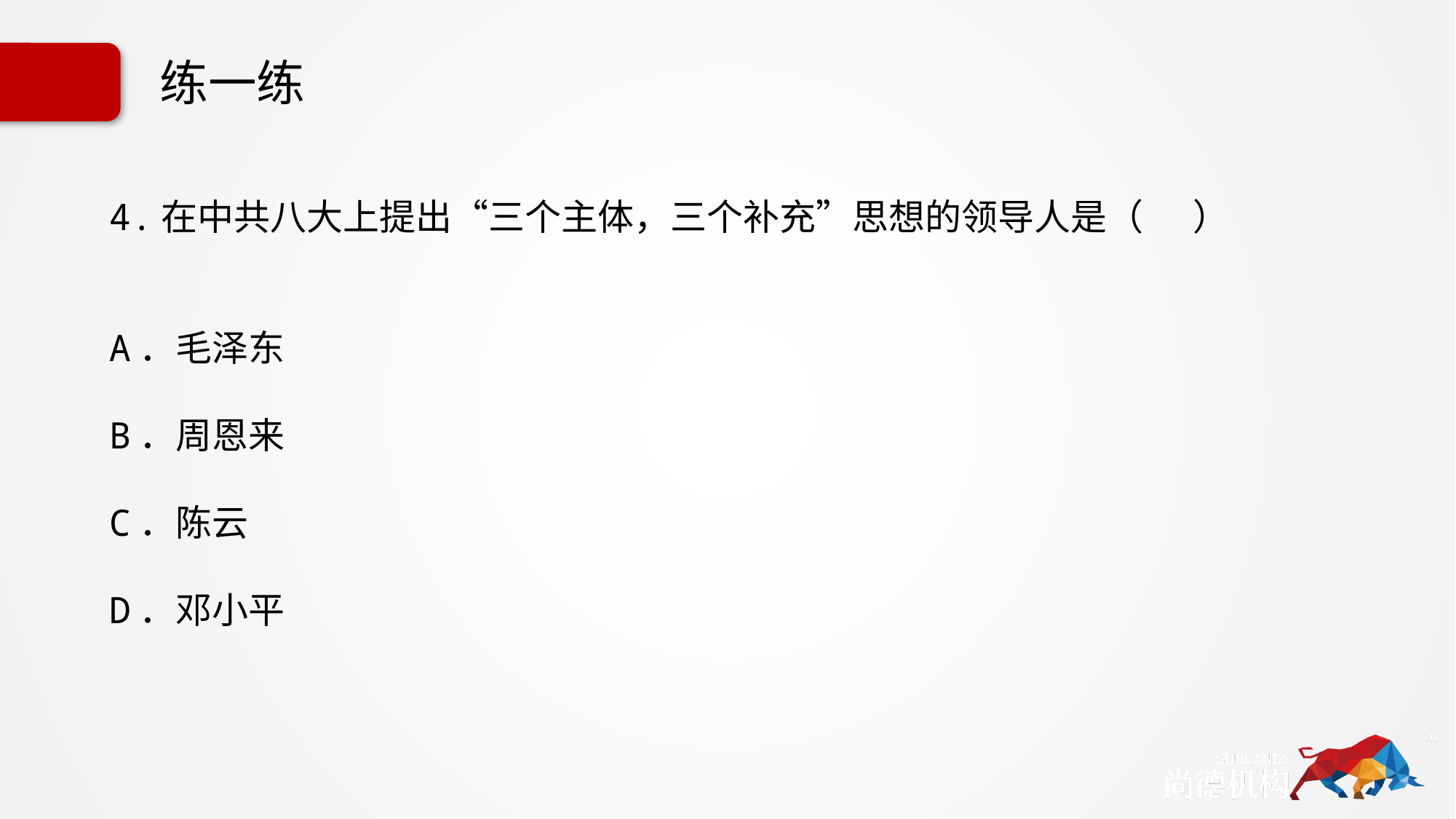

# 练一练
4.在中共八大上提出“三个主体，三个补充”思想的领导人是（      ）

A．毛泽东

B．周恩来

C．陈云

D．邓小平